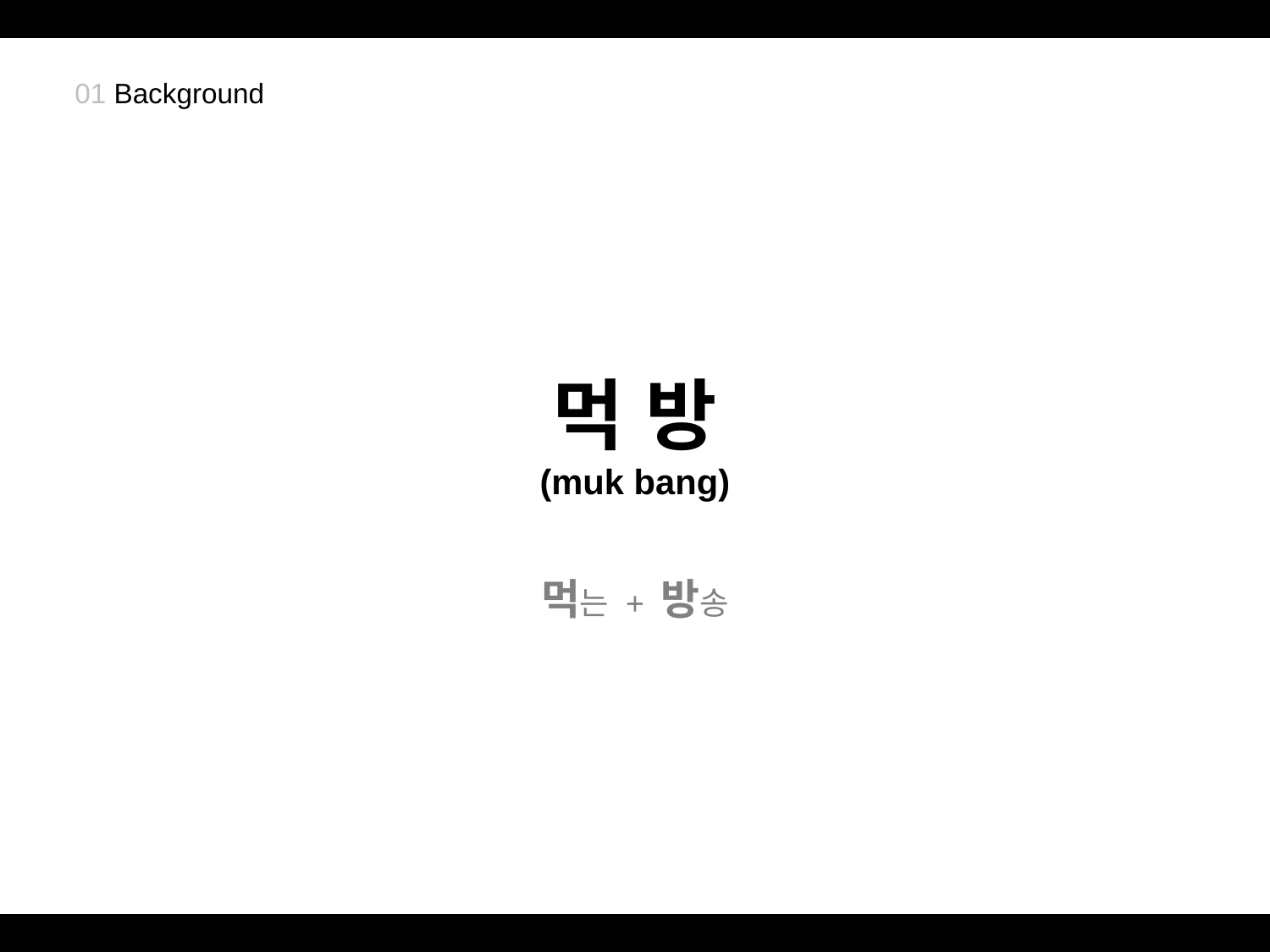

01 Background
# 먹 방 (muk bang)
먹는 + 방송